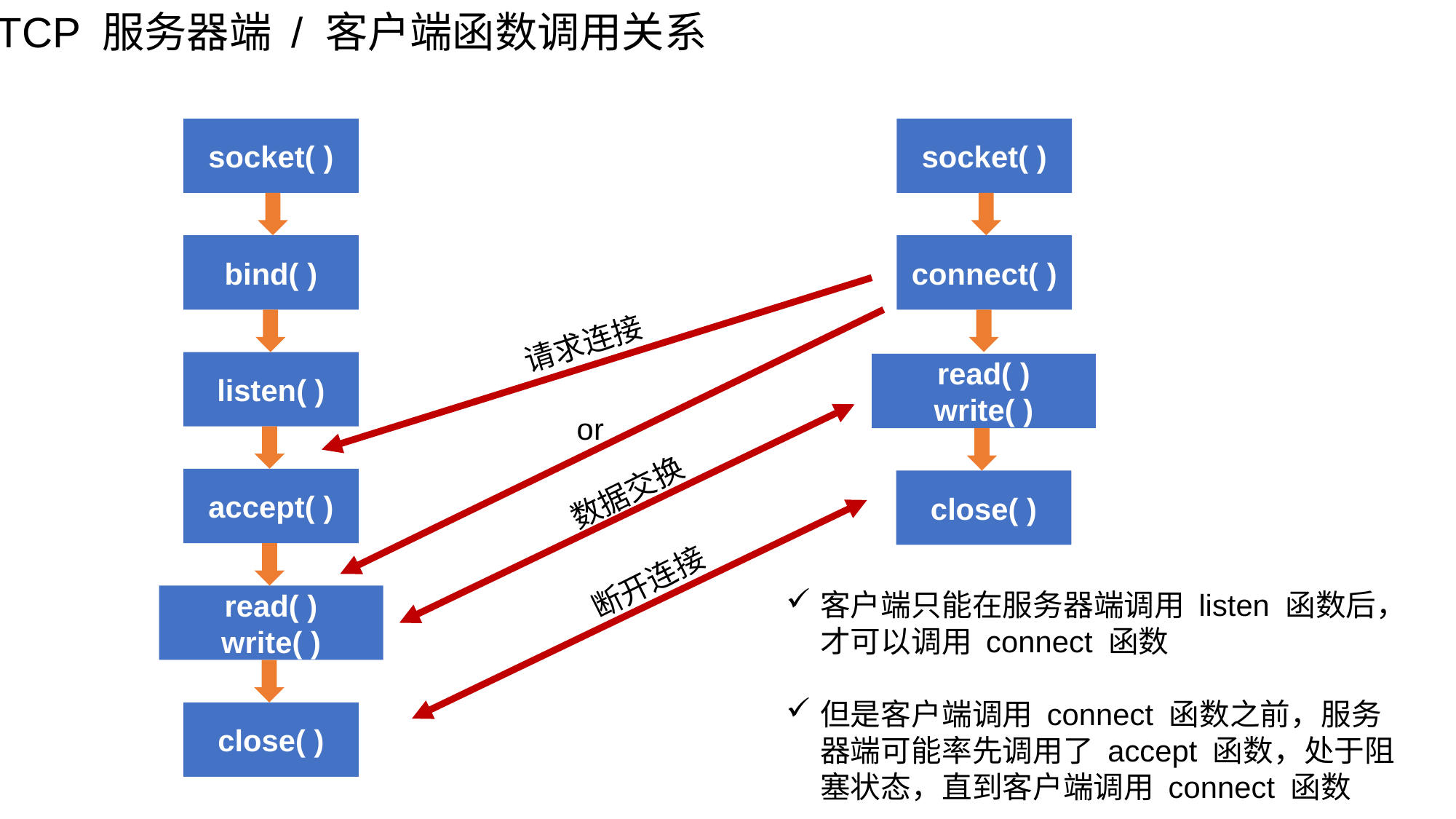

TCP 服务器端 / 客户端函数调用关系
socket( )
socket( )

bind( )
connect( )

请求连接
listen( )
read( )
write( )
or

数据交换
accept( )
close( )

断开连接
客户端只能在服务器端调用 listen 函数后，才可以调用 connect 函数

但是客户端调用 connect 函数之前，服务器端可能率先调用了 accept 函数，处于阻塞状态，直到客户端调用 connect 函数
read( )
write( )

close( )